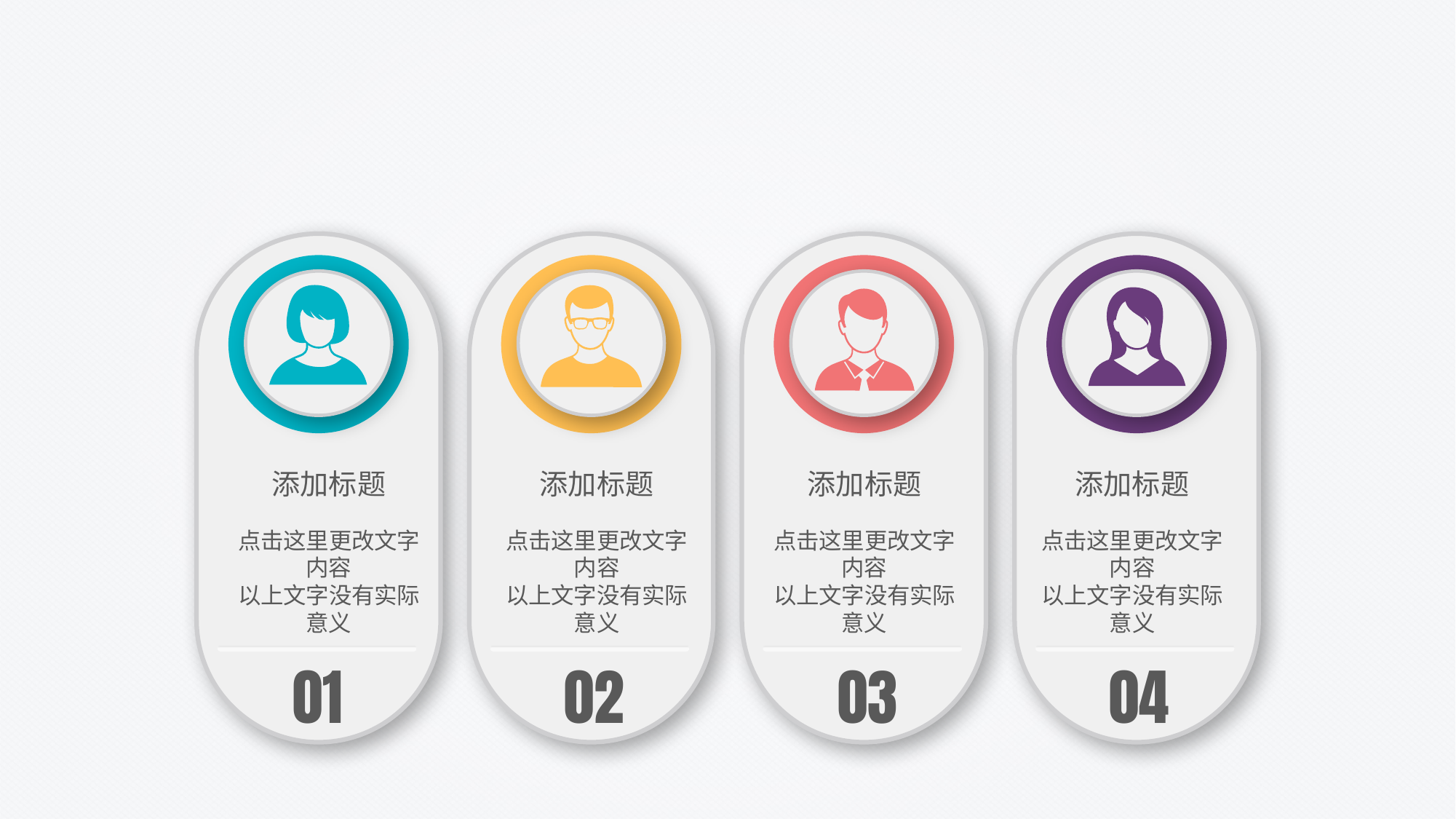

添加标题
点击这里更改文字内容
以上文字没有实际意义

01

添加标题
点击这里更改文字内容
以上文字没有实际意义

02

添加标题
点击这里更改文字内容
以上文字没有实际意义

03

添加标题
点击这里更改文字内容
以上文字没有实际意义

04